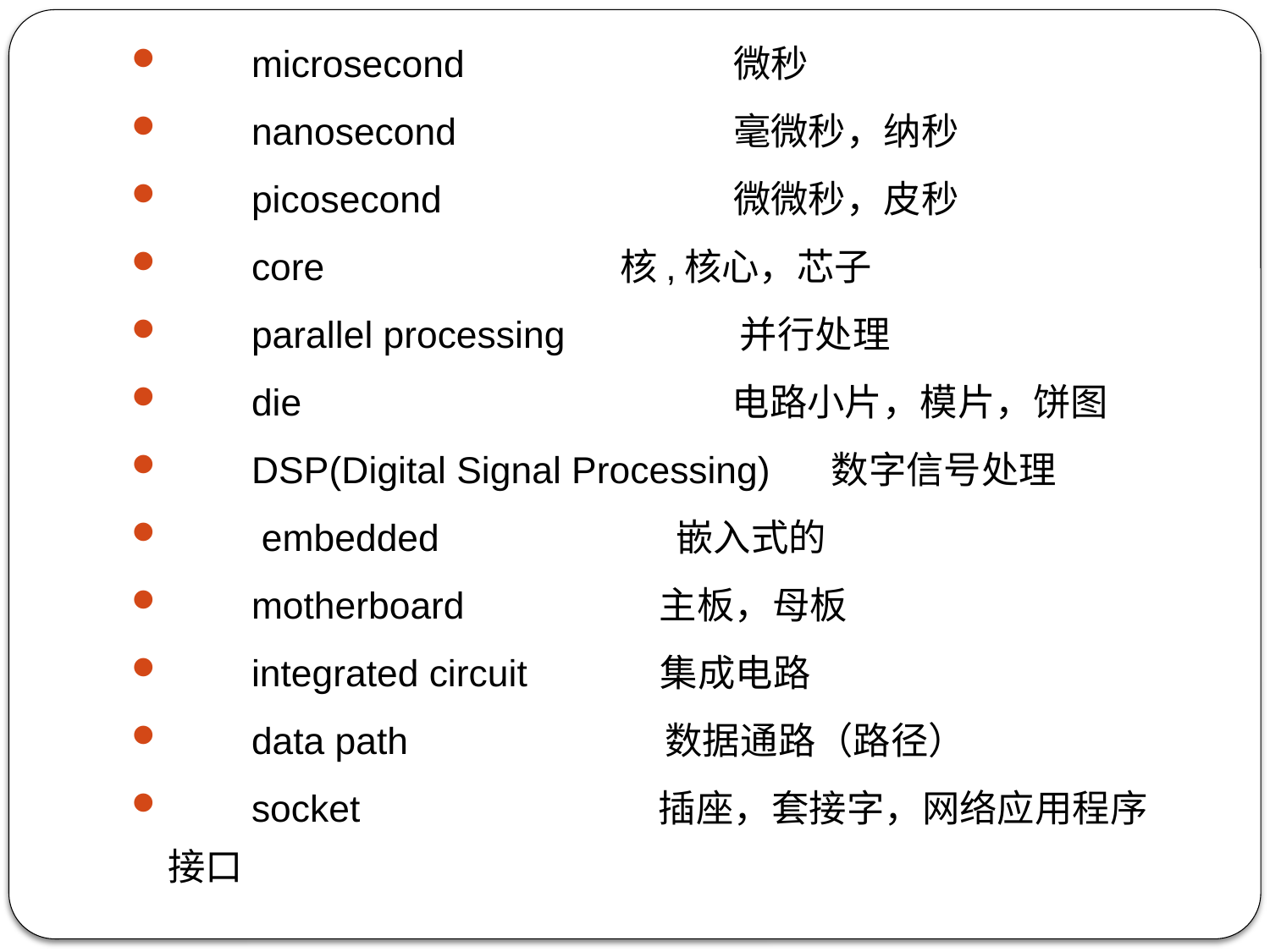

microsecond                    	微秒
　　nanosecond                     	毫微秒，纳秒
　　picosecond                     	微微秒，皮秒
　　core                           	核,核心，芯子
　　parallel processing                并行处理
　　die                            	          电路小片，模片，饼图
　　DSP(Digital Signal Processing)     数字信号处理
         embedded                      嵌入式的
　　motherboard                  主板，母板
　　integrated circuit            集成电路
　　data path                        数据通路（路径）
　　socket                            插座，套接字，网络应用程序接口